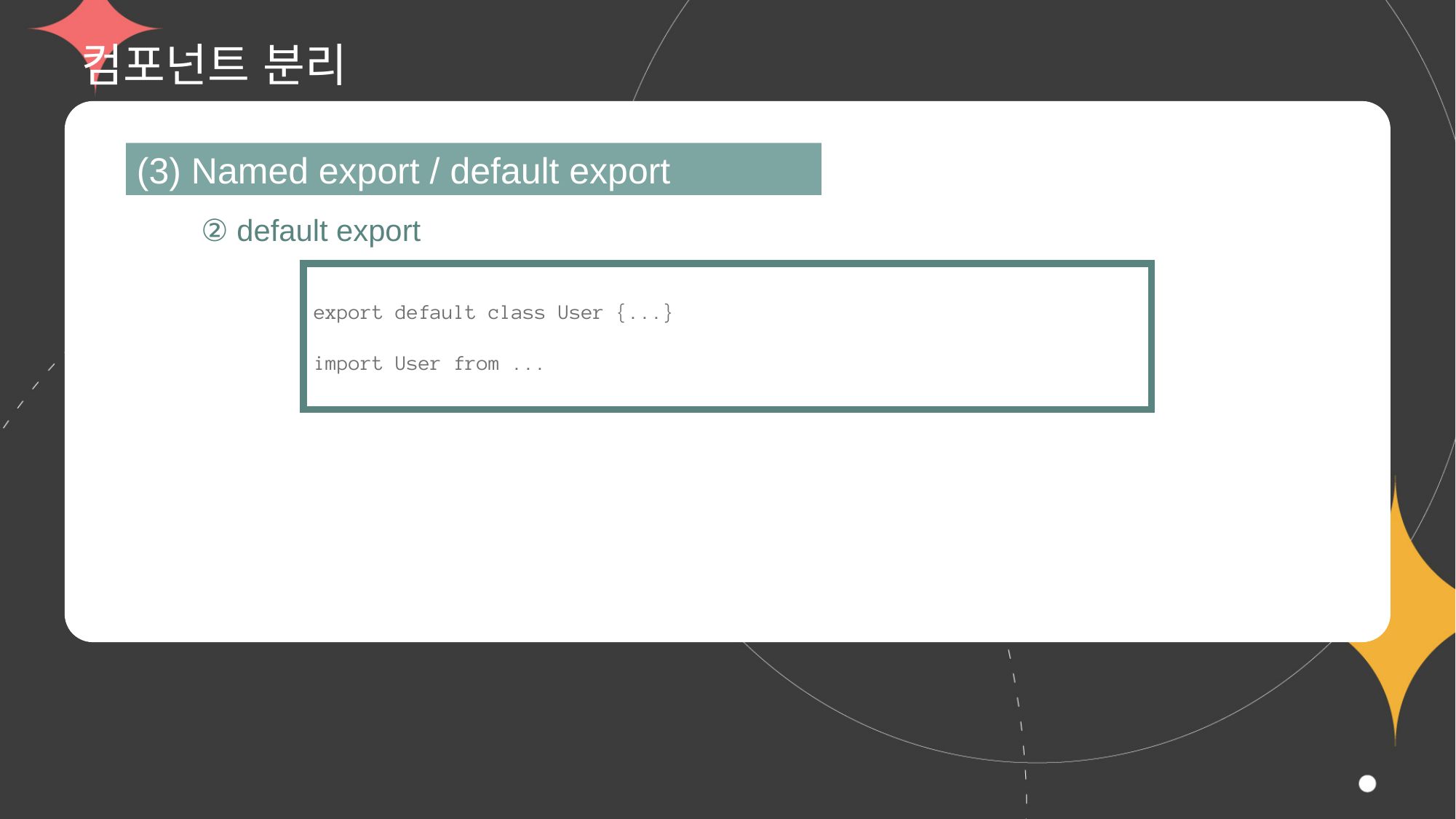

# 컴포넌트 분리
(3) Named export / default export
② default export
export default class User {...}

import User from ...